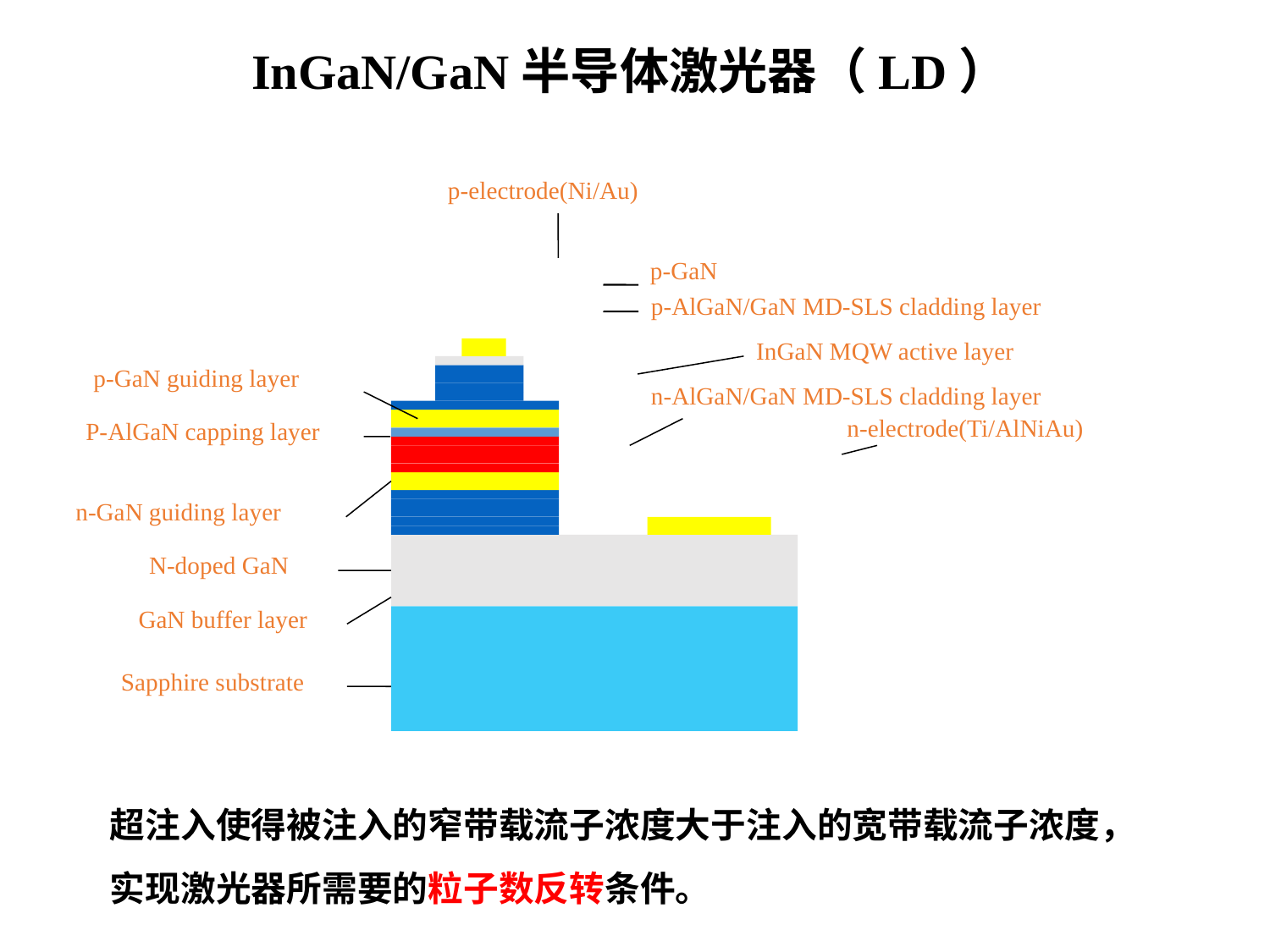

InGaN/GaN半导体激光器（LD）
p-electrode(Ni/Au)

p-GaN

p-AlGaN/GaN MD-SLS cladding layer

InGaN MQW active layer

p-GaN guiding layer

n-AlGaN/GaN MD-SLS cladding layer

n-electrode(Ti/AlNiAu)
P-AlGaN capping layer

n-GaN guiding layer

N-doped GaN

GaN buffer layer

Sapphire substrate

超注入使得被注入的窄带载流子浓度大于注入的宽带载流子浓度，实现激光器所需要的粒子数反转条件。